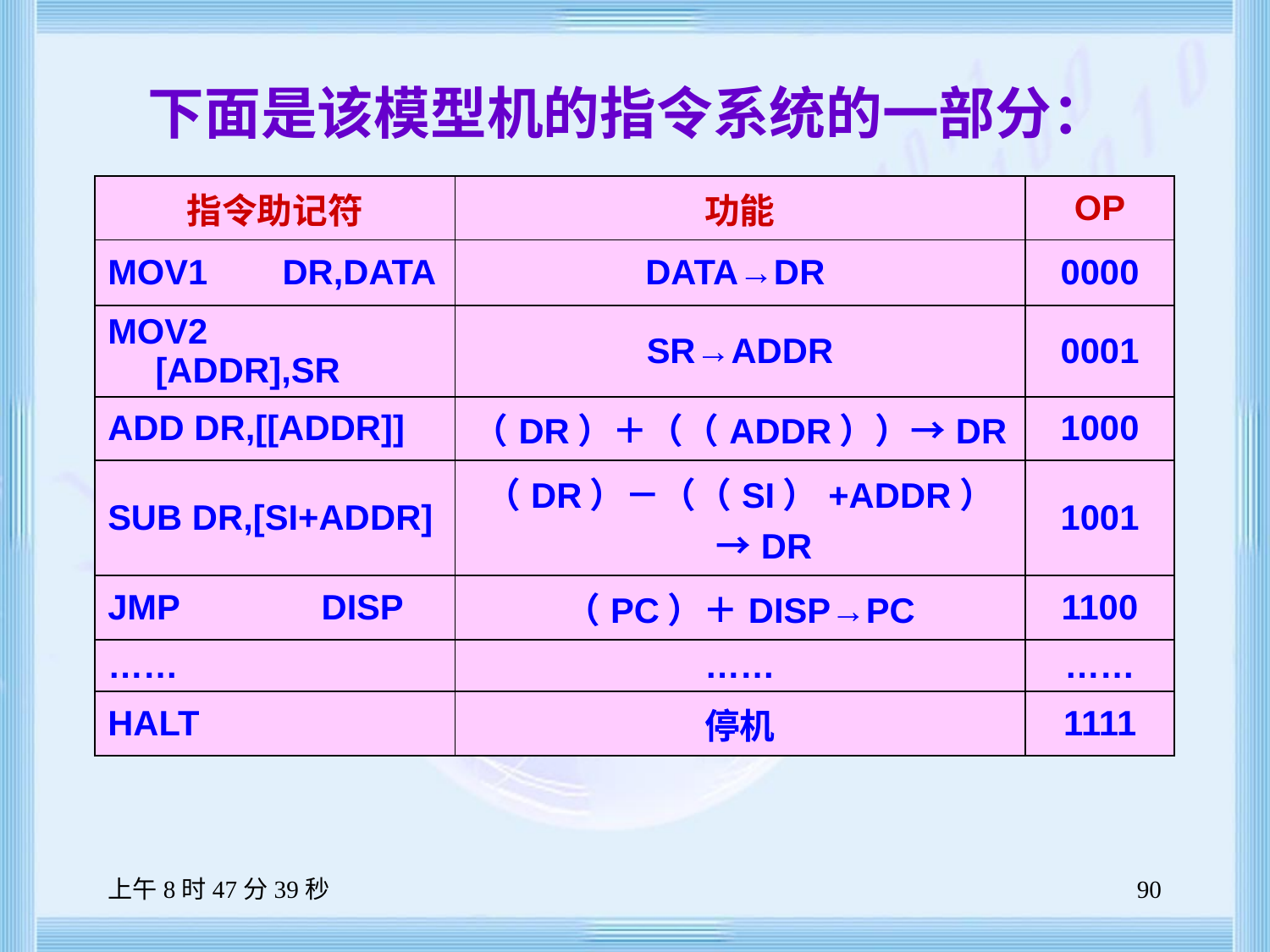

# 下面是该模型机的指令系统的一部分：
| 指令助记符 | 功能 | OP |
| --- | --- | --- |
| MOV1 DR,DATA | DATA→DR | 0000 |
| MOV2 [ADDR],SR | SR→ADDR | 0001 |
| ADD DR,[[ADDR]] | （DR）＋（（ADDR））→DR | 1000 |
| SUB DR,[SI+ADDR] | （DR）－（（SI）+ADDR）→DR | 1001 |
| JMP DISP | （PC）＋DISP→PC | 1100 |
| …… | …… | …… |
| HALT | 停机 | 1111 |
上午8时47分39秒
90